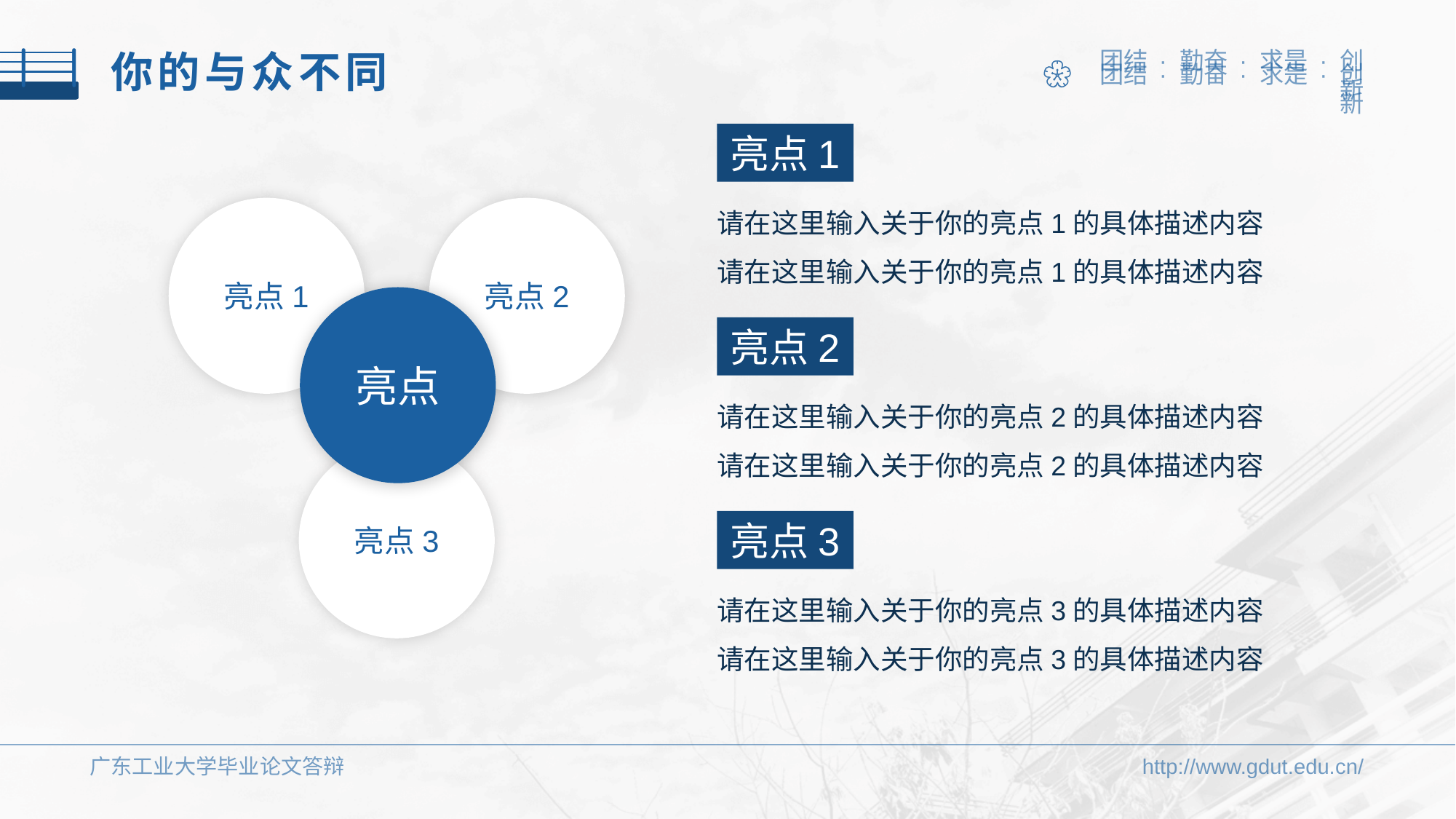

你的与众不同
亮点1
请在这里输入关于你的亮点1的具体描述内容
请在这里输入关于你的亮点1的具体描述内容
亮点1
亮点2
亮点
亮点3
亮点2
请在这里输入关于你的亮点2的具体描述内容
请在这里输入关于你的亮点2的具体描述内容
亮点3
请在这里输入关于你的亮点3的具体描述内容
请在这里输入关于你的亮点3的具体描述内容